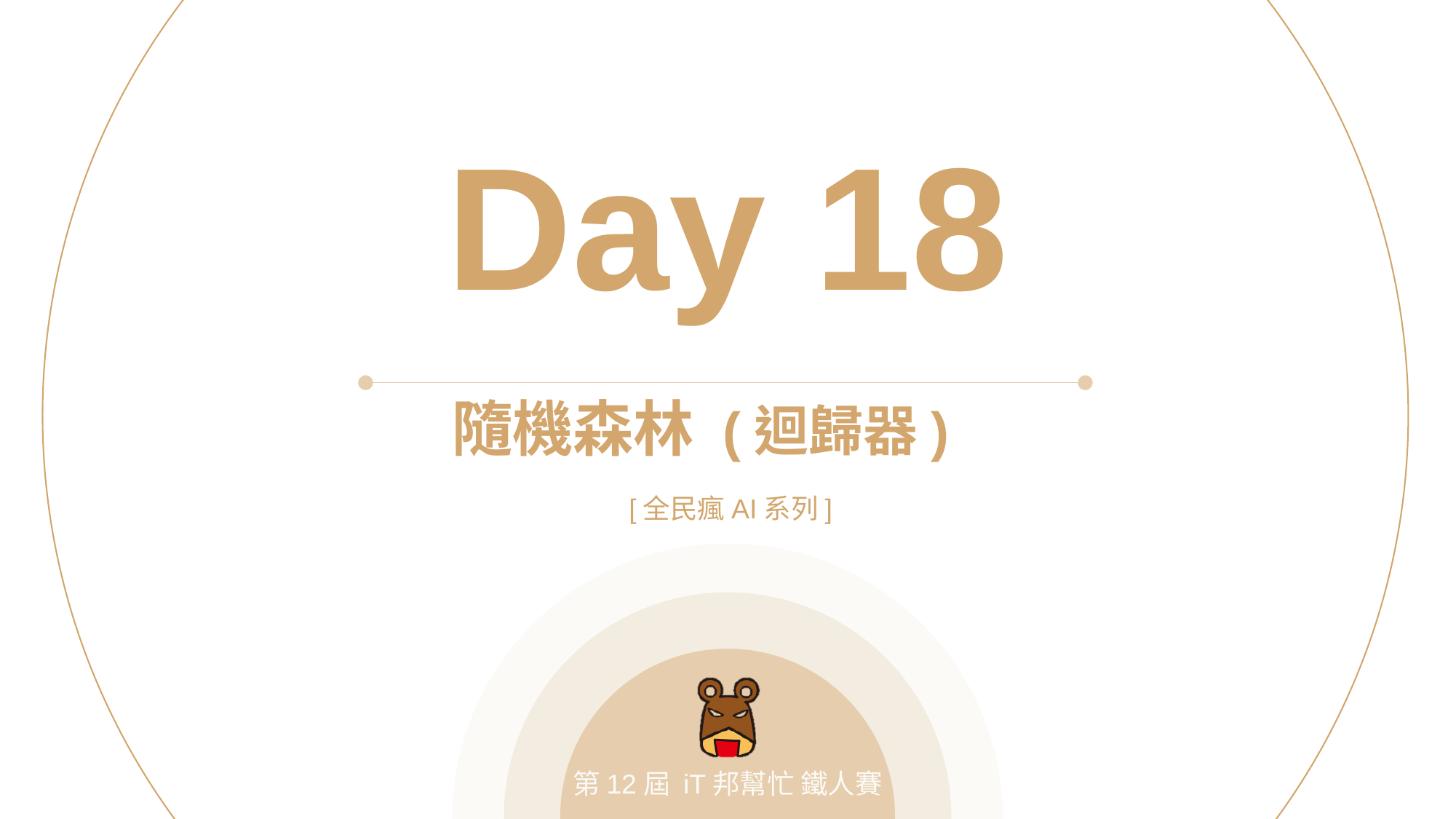

Day 18
隨機森林 (迴歸器)
[全民瘋AI系列]
第12屆 iT邦幫忙 鐵人賽